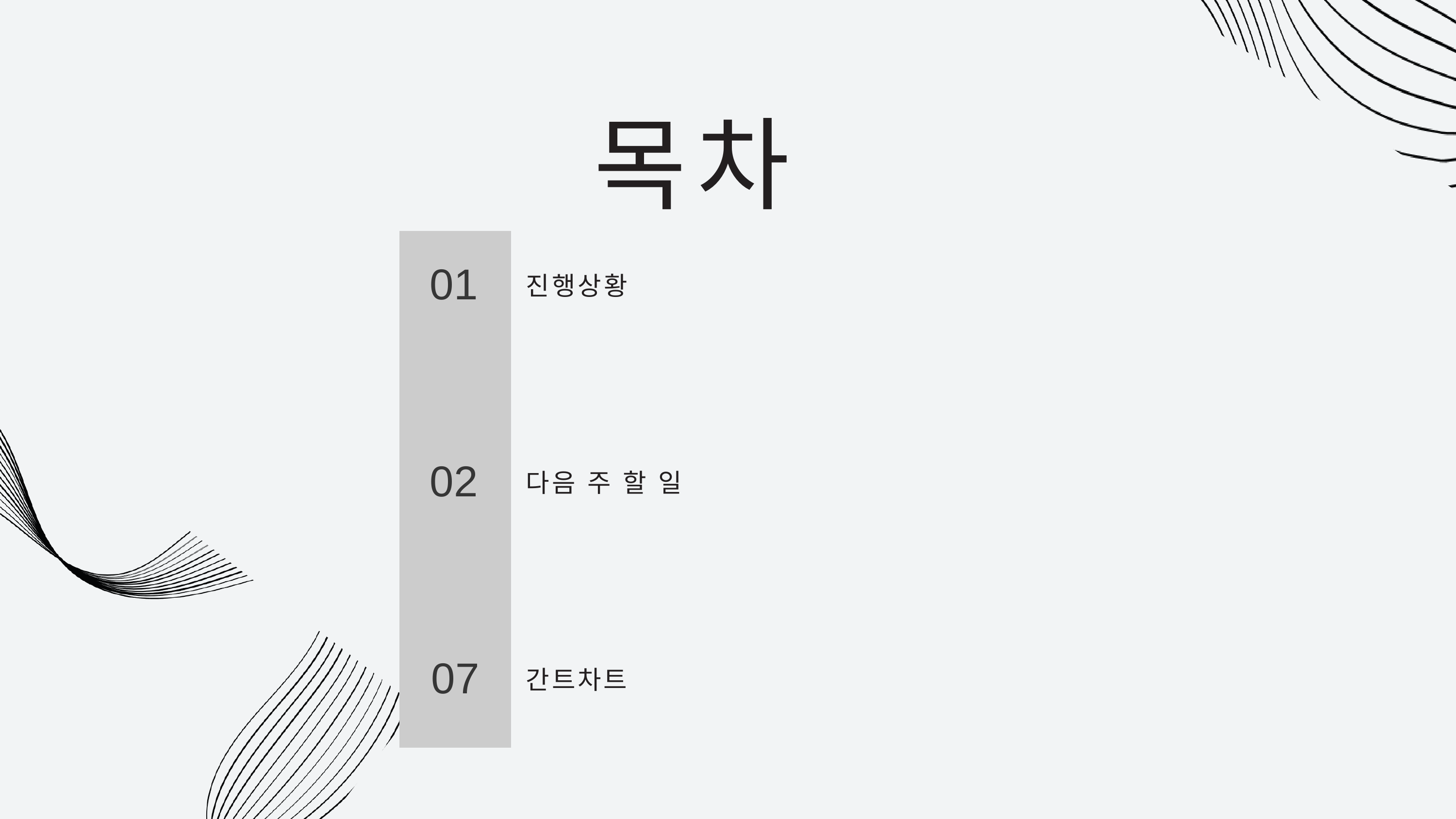

목차

01
진행상황

02
다음 주 할 일
07
간트차트